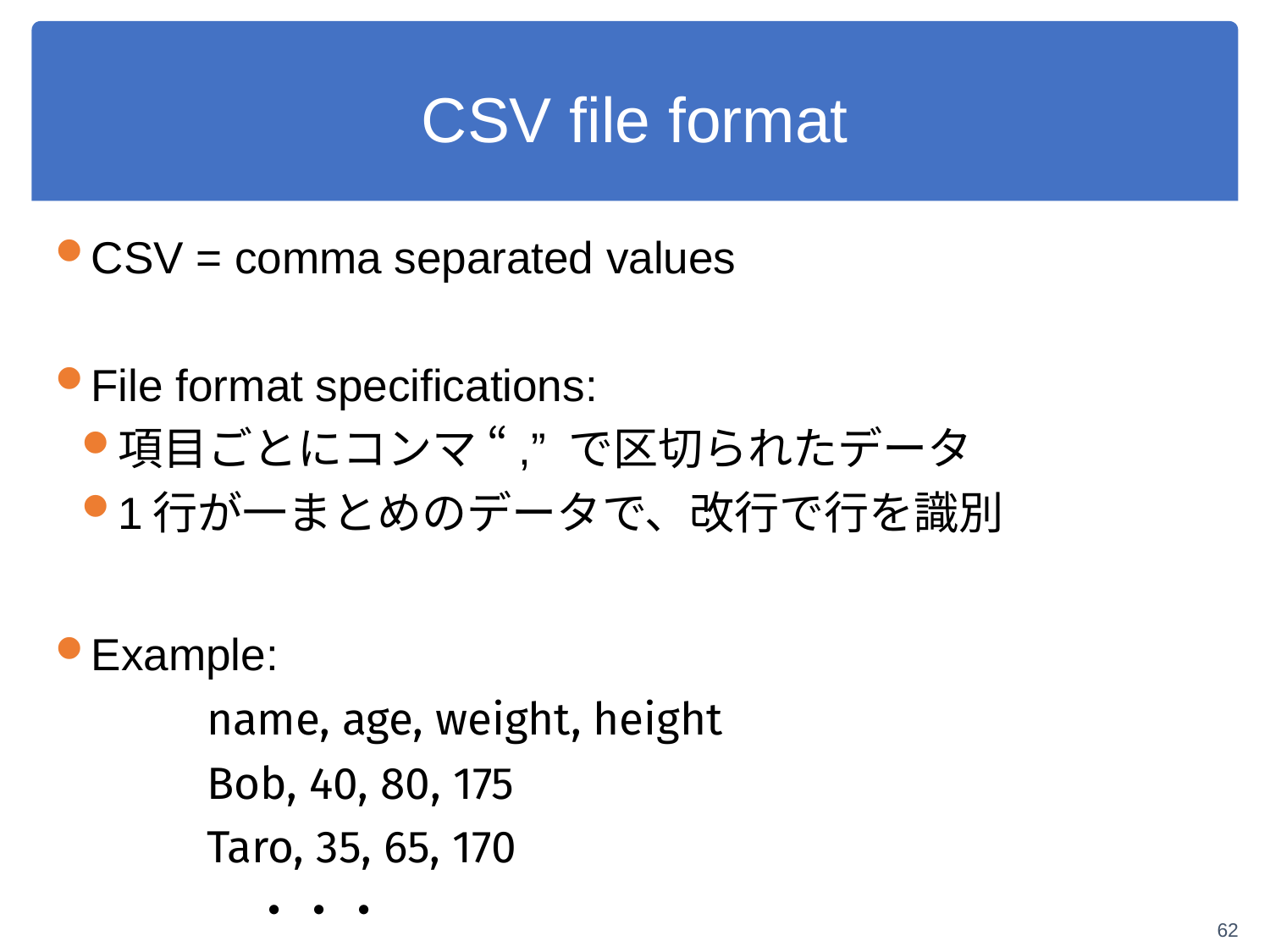

62
# CSV file format
CSV = comma separated values

File format specifications:
項目ごとにコンマ “,” で区切られたデータ
1行が一まとめのデータで、改行で行を識別

Example:
name, age, weight, height
Bob, 40, 80, 175
Taro, 35, 65, 170
　・・・